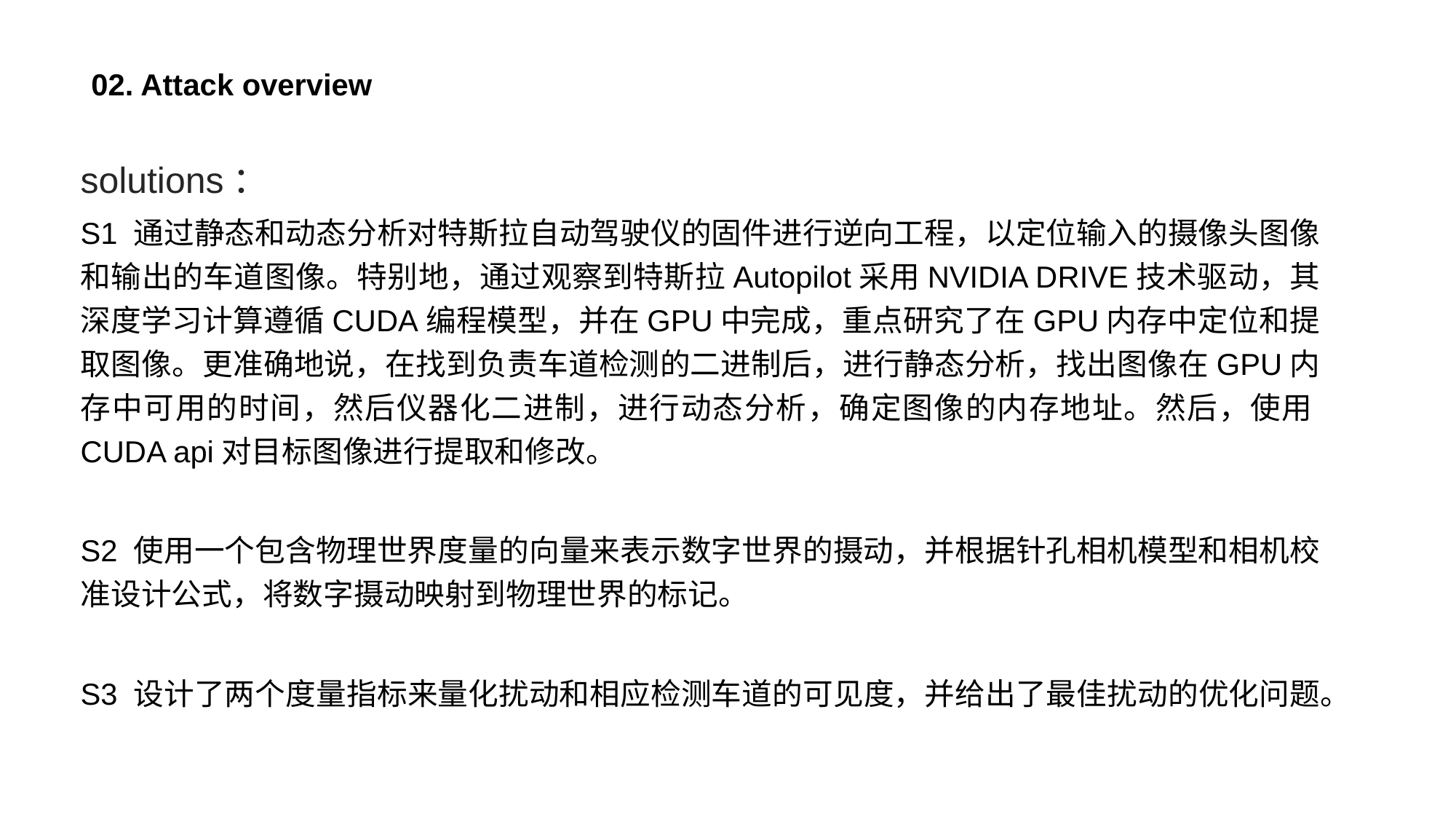

02. Attack overview
solutions：
S1 通过静态和动态分析对特斯拉自动驾驶仪的固件进行逆向工程，以定位输入的摄像头图像和输出的车道图像。特别地，通过观察到特斯拉Autopilot采用NVIDIA DRIVE技术驱动，其深度学习计算遵循CUDA编程模型，并在GPU中完成，重点研究了在GPU内存中定位和提取图像。更准确地说，在找到负责车道检测的二进制后，进行静态分析，找出图像在GPU内存中可用的时间，然后仪器化二进制，进行动态分析，确定图像的内存地址。然后，使用CUDA api对目标图像进行提取和修改。

S2 使用一个包含物理世界度量的向量来表示数字世界的摄动，并根据针孔相机模型和相机校准设计公式，将数字摄动映射到物理世界的标记。

S3 设计了两个度量指标来量化扰动和相应检测车道的可见度，并给出了最佳扰动的优化问题。